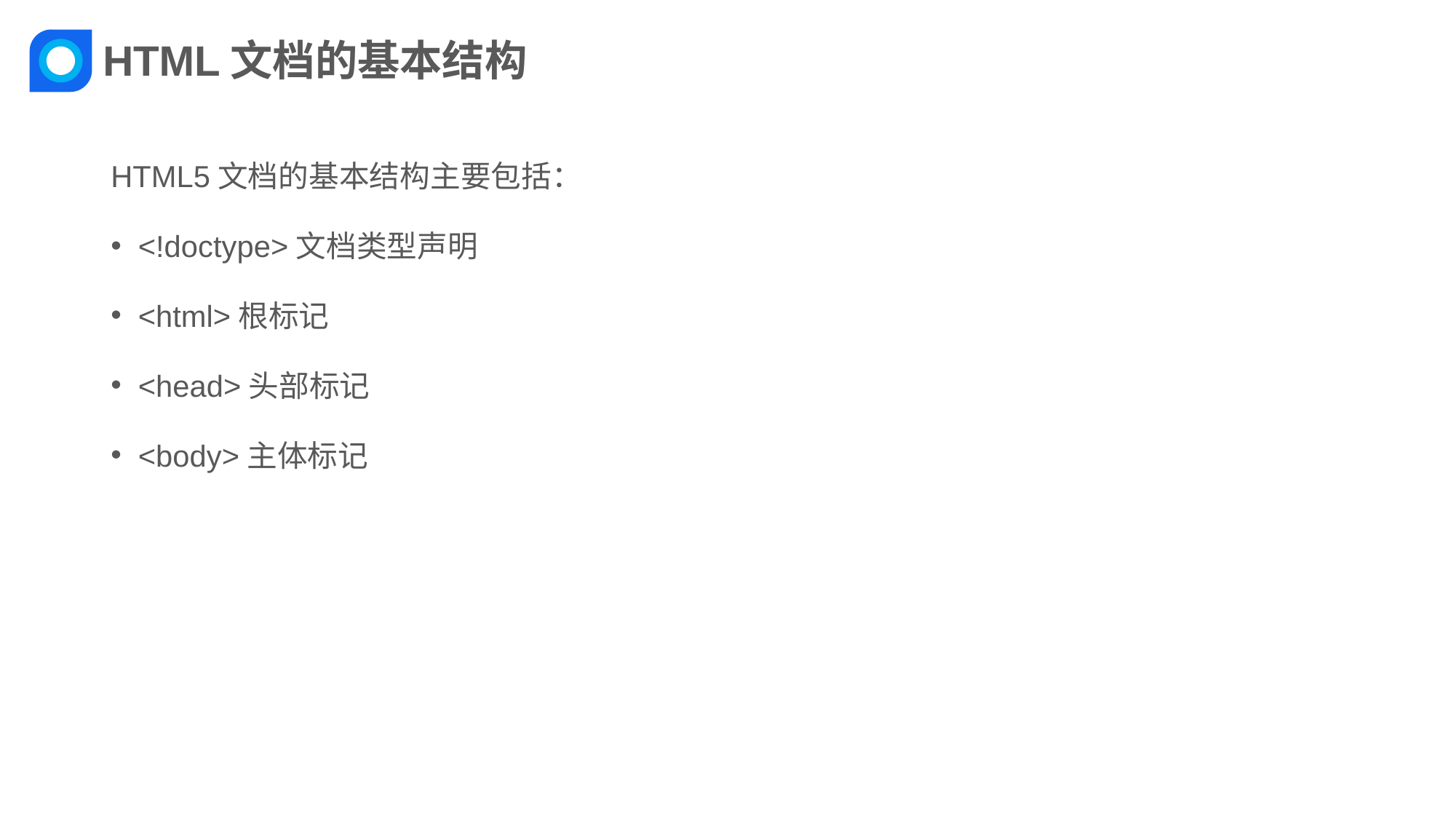

HTML文档的基本结构

HTML5文档的基本结构主要包括：
<!doctype>文档类型声明
<html>根标记
<head>头部标记
<body>主体标记